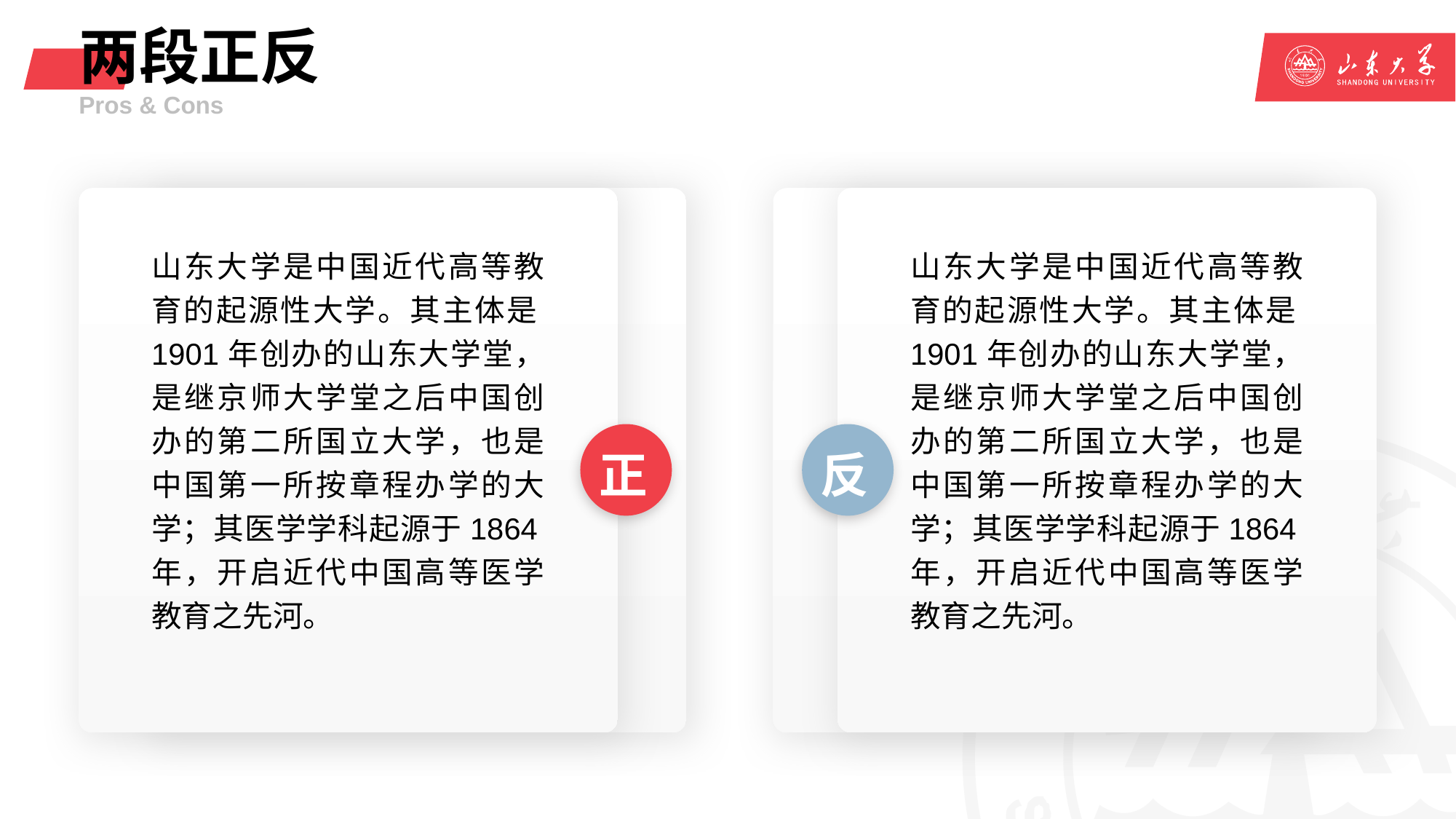

# 两段正反
Pros & Cons
山东大学是中国近代高等教育的起源性大学。其主体是1901年创办的山东大学堂，是继京师大学堂之后中国创办的第二所国立大学，也是中国第一所按章程办学的大学；其医学学科起源于1864年，开启近代中国高等医学教育之先河。
山东大学是中国近代高等教育的起源性大学。其主体是1901年创办的山东大学堂，是继京师大学堂之后中国创办的第二所国立大学，也是中国第一所按章程办学的大学；其医学学科起源于1864年，开启近代中国高等医学教育之先河。
山东大学（Shandong University），简称山大（SDU），由中华人民共和国教育部直属，中央直管副部级建制，位列“211工程”、“985工程”、“世界一流大学和一流学科”，入选“2011计划”、“珠峰计划”、“111计划”，是一所综合性全国重点大学。

正

反